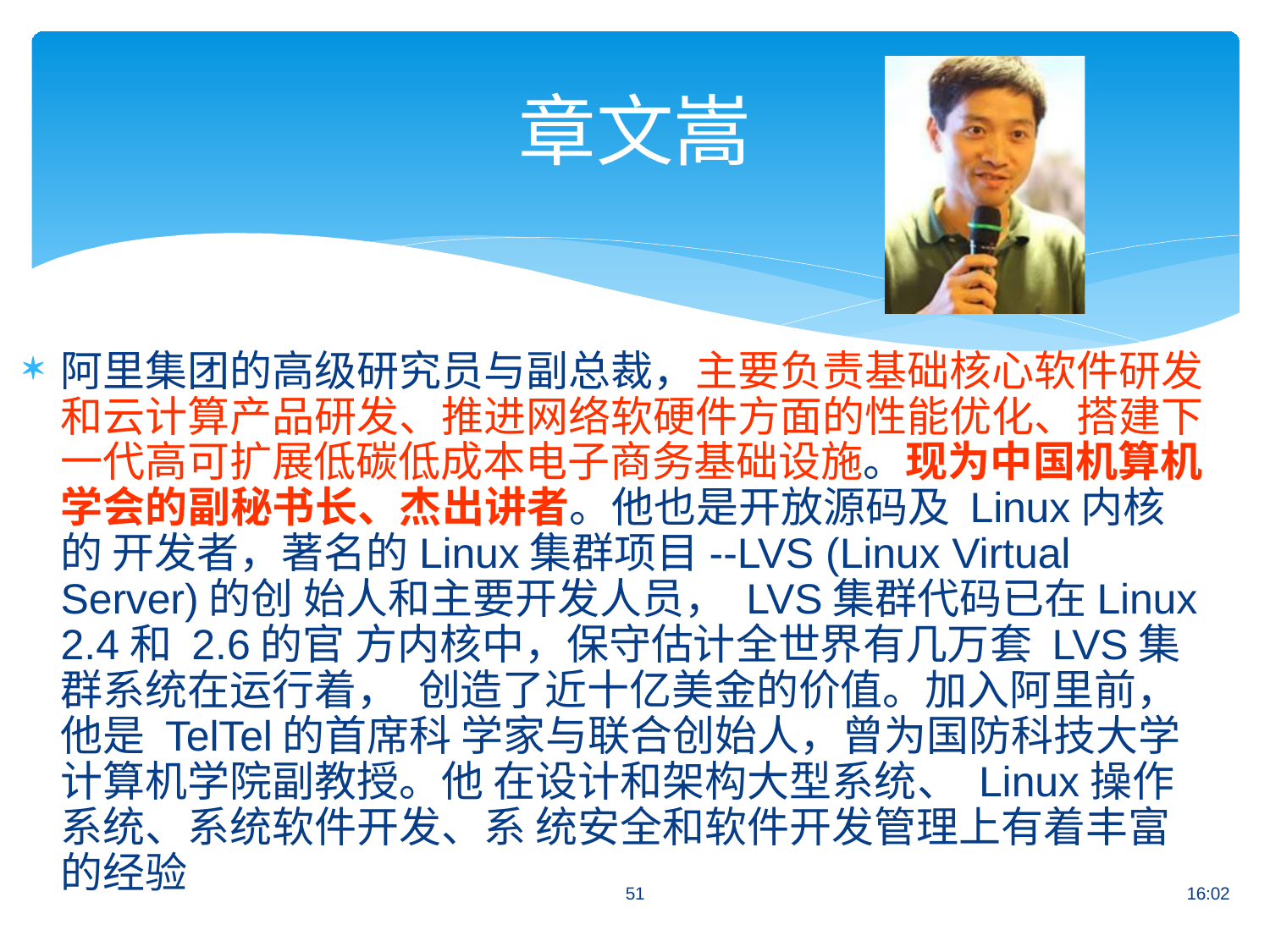

# 章文嵩

阿里集团的高级研究员与副总裁，主要负责基础核心软件研发 和云计算产品研发、推进网络软硬件方面的性能优化、搭建下 一代高可扩展低碳低成本电子商务基础设施。现为中国机算机 学会的副秘书长、杰出讲者。他也是开放源码及 Linux内核的 开发者，著名的Linux集群项目--LVS (Linux Virtual Server)的创 始人和主要开发人员， LVS集群代码已在Linux 2.4和 2.6的官 方内核中，保守估计全世界有几万套 LVS集群系统在运行着，  创造了近十亿美金的价值。加入阿里前，他是 TelTel的首席科 学家与联合创始人，曾为国防科技大学计算机学院副教授。他 在设计和架构大型系统、 Linux操作系统、系统软件开发、系 统安全和软件开发管理上有着丰富的经验
51
16:02